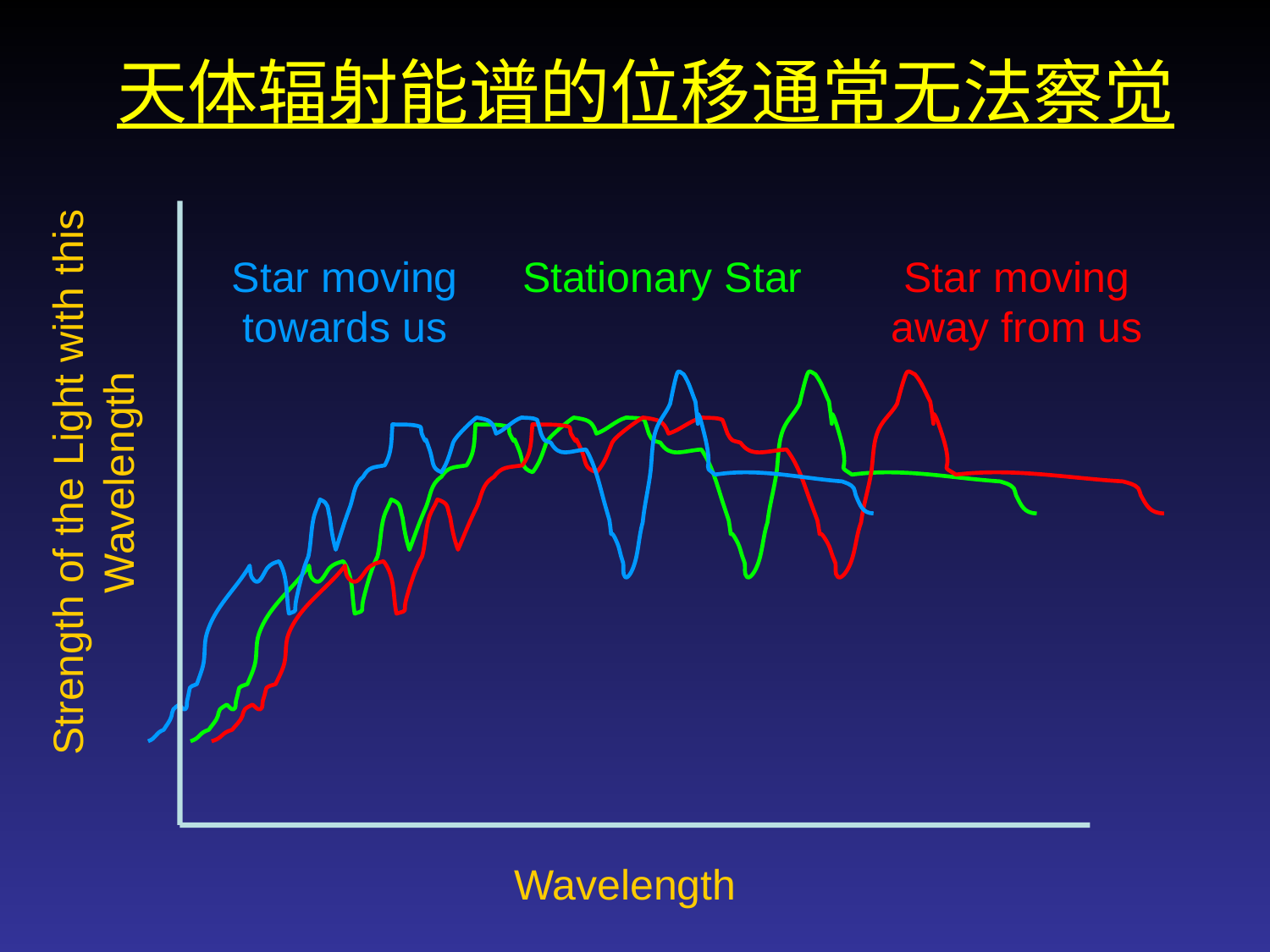

# 天体辐射能谱的位移通常无法察觉

Star moving towards us
Stationary Star
Star moving away from us

Strength of the Light with this Wavelength

Wavelength